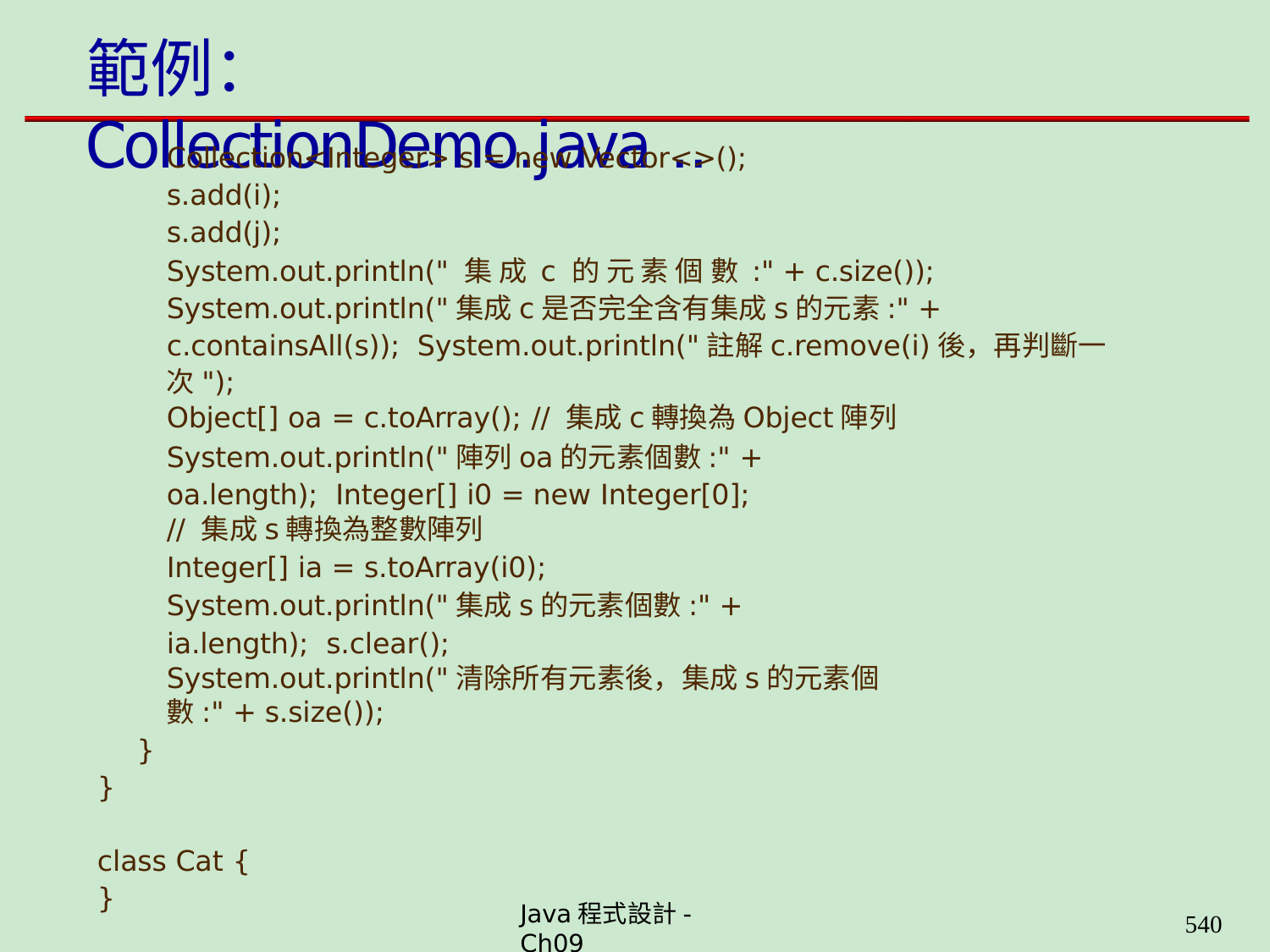

# 範例：CollectionDemo.java ..
Collection<Integer> s = new Vector<>();  s.add(i);
s.add(j);
System.out.println(" 集 成 c 的 元 素 個 數 :" + c.size());  System.out.println("集成c是否完全含有集成s的元素:" + c.containsAll(s));  System.out.println("註解c.remove(i)後，再判斷一次");
Object[] oa = c.toArray(); // 集成c轉換為Object陣列
System.out.println("陣列oa的元素個數:" + oa.length);  Integer[] i0 = new Integer[0];
// 集成s轉換為整數陣列
Integer[] ia = s.toArray(i0);
System.out.println("集成s的元素個數:" + ia.length);  s.clear();
System.out.println("清除所有元素後，集成s的元素個數:" + s.size());
}
}

class Cat {
}
Java程式設計-Ch09
540